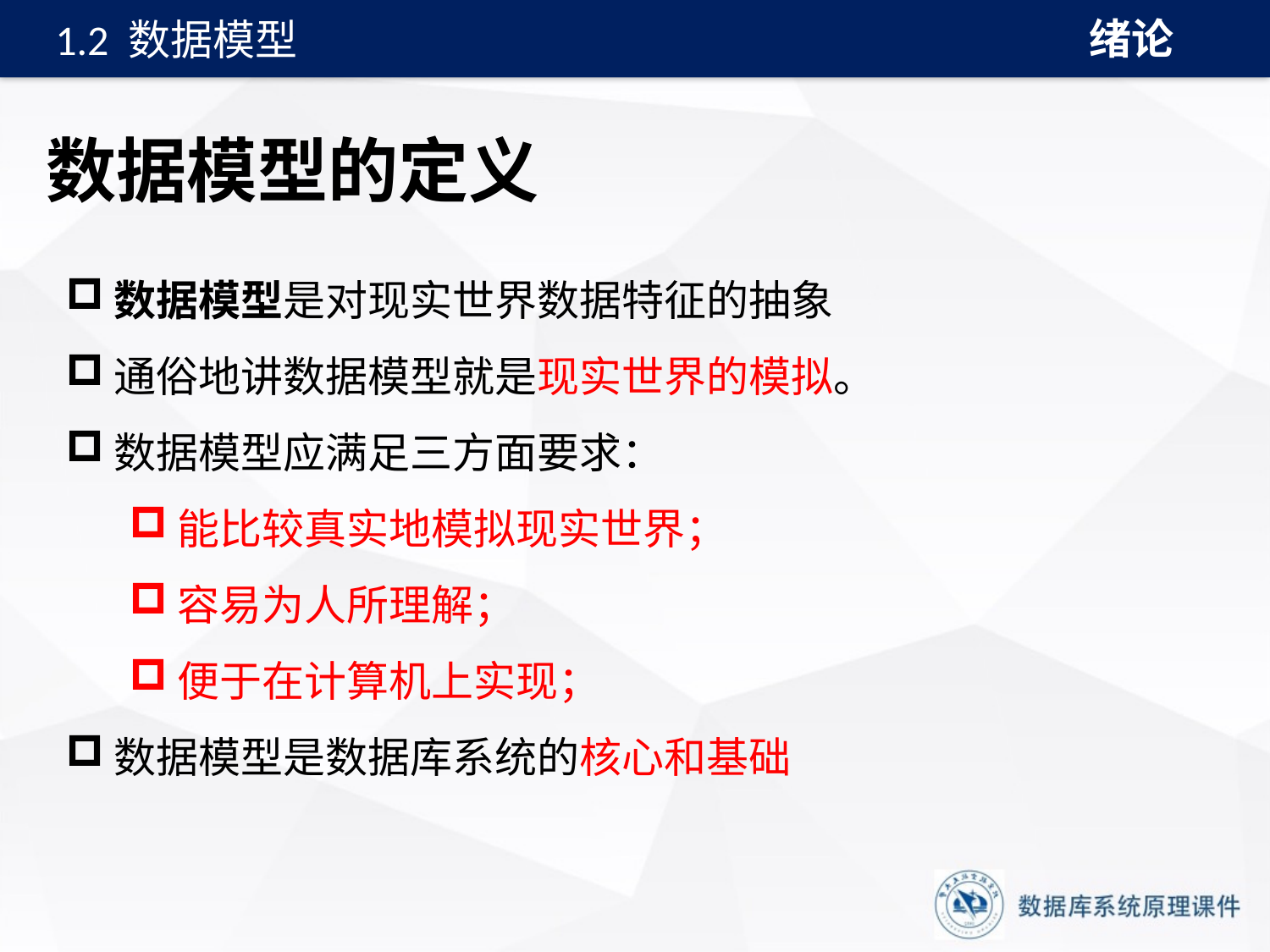

绪论
1.2 数据模型
# 数据模型的定义
数据模型是对现实世界数据特征的抽象
通俗地讲数据模型就是现实世界的模拟。
数据模型应满足三方面要求：
能比较真实地模拟现实世界；
容易为人所理解；
便于在计算机上实现；
数据模型是数据库系统的核心和基础